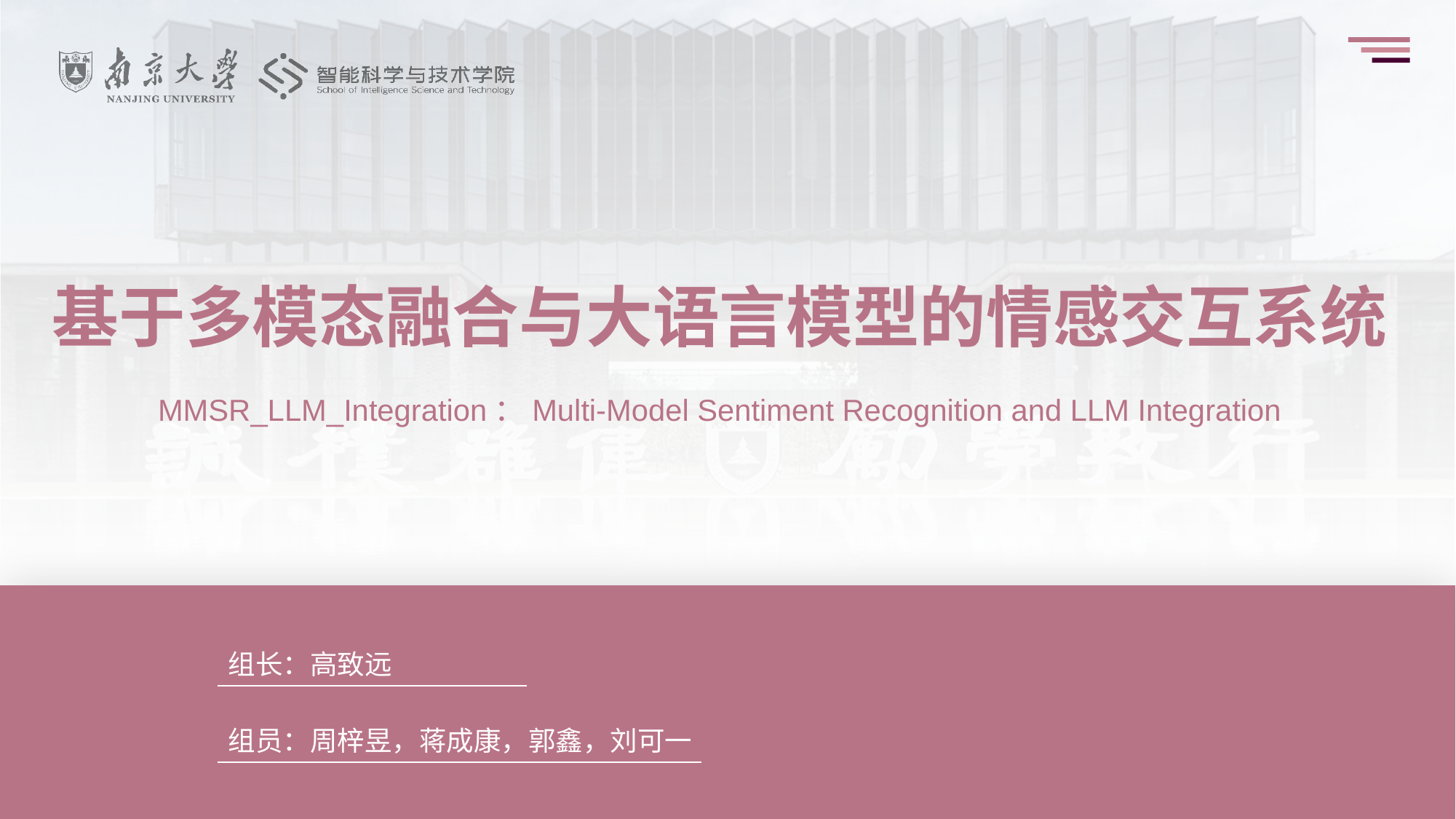

基于多模态融合与大语言模型的情感交互系统
MMSR_LLM_Integration：Multi-Model Sentiment Recognition and LLM Integration
组长：高致远
组员：周梓昱，蒋成康，郭鑫，刘可一